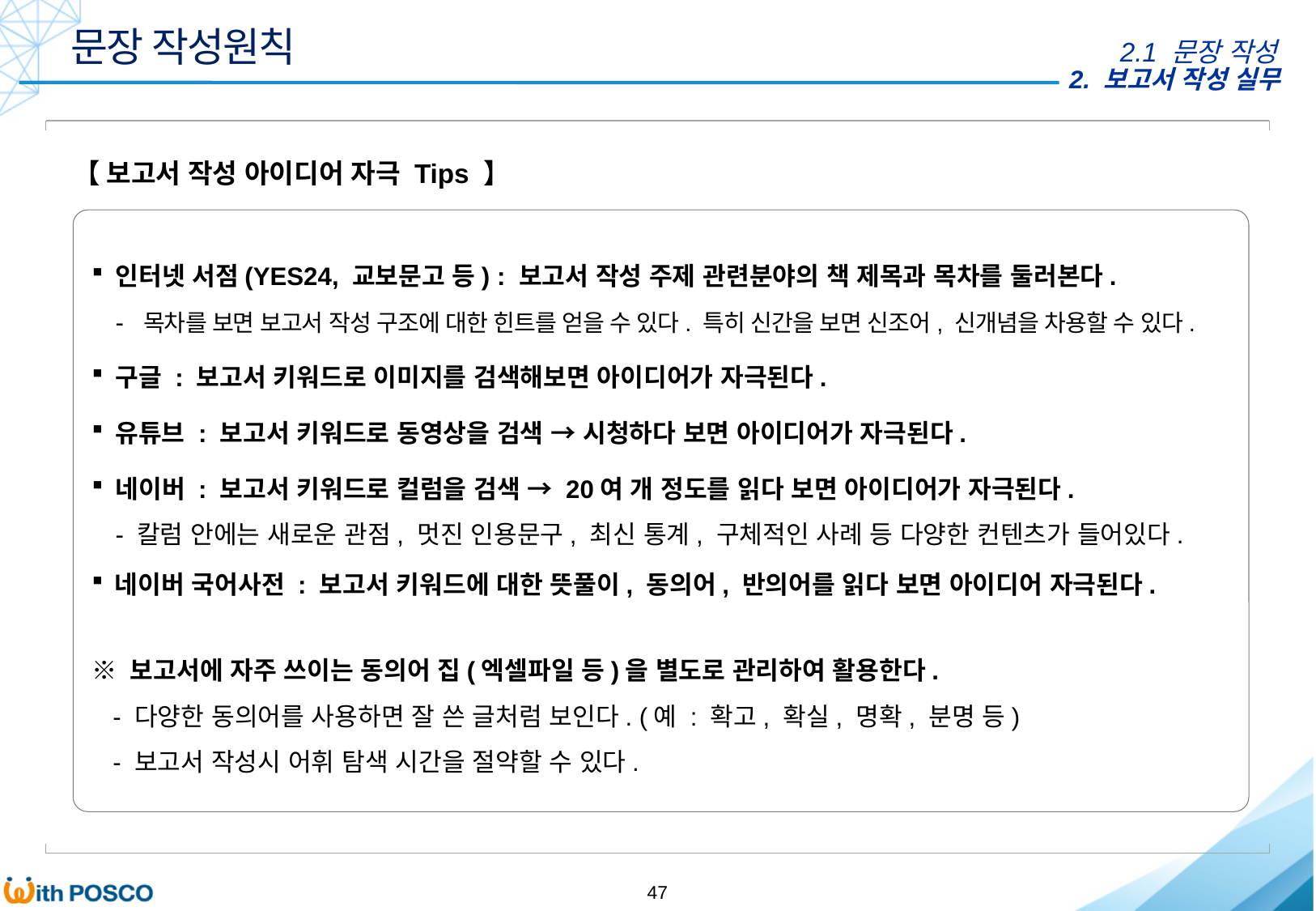

문장 작성원칙
2.1 문장 작성
【 보고서 작성 아이디어 자극 Tips 】
인터넷 서점(YES24, 교보문고 등) : 보고서 작성 주제 관련분야의 책 제목과 목차를 둘러본다.
-  목차를 보면 보고서 작성 구조에 대한 힌트를 얻을 수 있다. 특히 신간을 보면 신조어, 신개념을 차용할 수 있다.
구글 : 보고서 키워드로 이미지를 검색해보면 아이디어가 자극된다.
유튜브 : 보고서 키워드로 동영상을 검색 → 시청하다 보면 아이디어가 자극된다.
네이버 : 보고서 키워드로 컬럼을 검색 → 20여 개 정도를 읽다 보면 아이디어가 자극된다.
- 칼럼 안에는 새로운 관점, 멋진 인용문구, 최신 통계, 구체적인 사례 등 다양한 컨텐츠가 들어있다.
네이버 국어사전 : 보고서 키워드에 대한 뜻풀이, 동의어, 반의어를 읽다 보면 아이디어 자극된다.
※ 보고서에 자주 쓰이는 동의어 집(엑셀파일 등)을 별도로 관리하여 활용한다.
   - 다양한 동의어를 사용하면 잘 쓴 글처럼 보인다. (예 : 확고, 확실, 명확, 분명 등)
   - 보고서 작성시 어휘 탐색 시간을 절약할 수 있다.